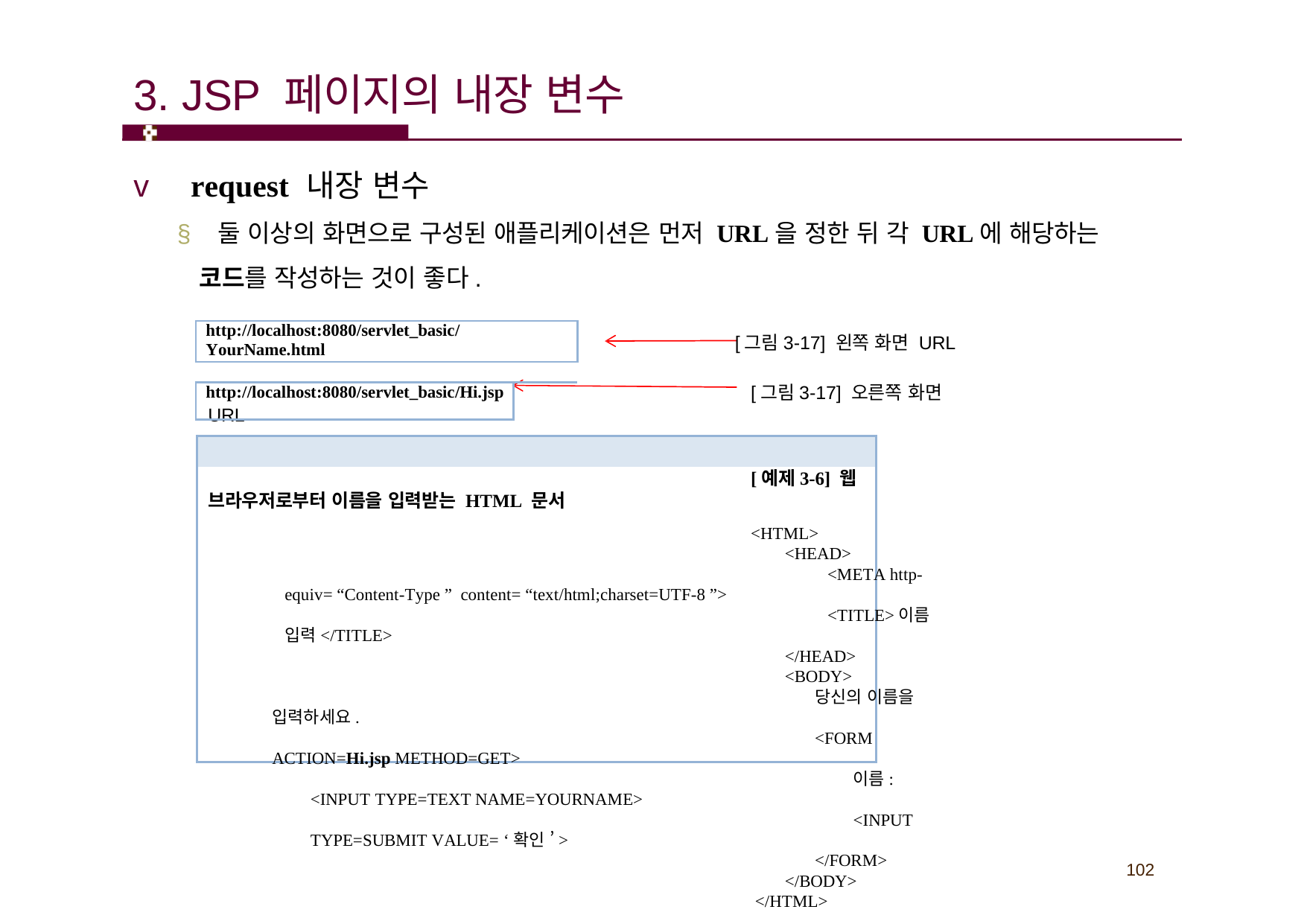

# 3. JSP 페이지의 내장 변수

v  request 내장 변수
§  둘 이상의 화면으로 구성된 애플리케이션은 먼저 URL을 정한 뒤 각 URL에 해당하는 코드를 작성하는 것이 좋다.
| http://localhost:8080/servlet\_basic/YourName.html |  |
| --- | --- |
|  |  |
| http://localhost:8080/servlet\_basic/Hi.jsp |  |
[그림3-17] 왼쪽 화면 URL

[그림3-17] 오른쪽 화면 URL

[예제3-6] 웹 브라우저로부터 이름을 입력받는 HTML 문서
<HTML>
<HEAD>
<META http-equiv= “Content-Type ”  content= “text/html;charset=UTF-8 ”>
<TITLE>이름 입력</TITLE>
</HEAD>
<BODY>
당신의 이름을 입력하세요.
<FORM ACTION=Hi.jsp METHOD=GET>
이름: <INPUT TYPE=TEXT NAME=YOURNAME>
<INPUT TYPE=SUBMIT VALUE= ‘확인 ’>
</FORM>
</BODY>
</HTML>

102